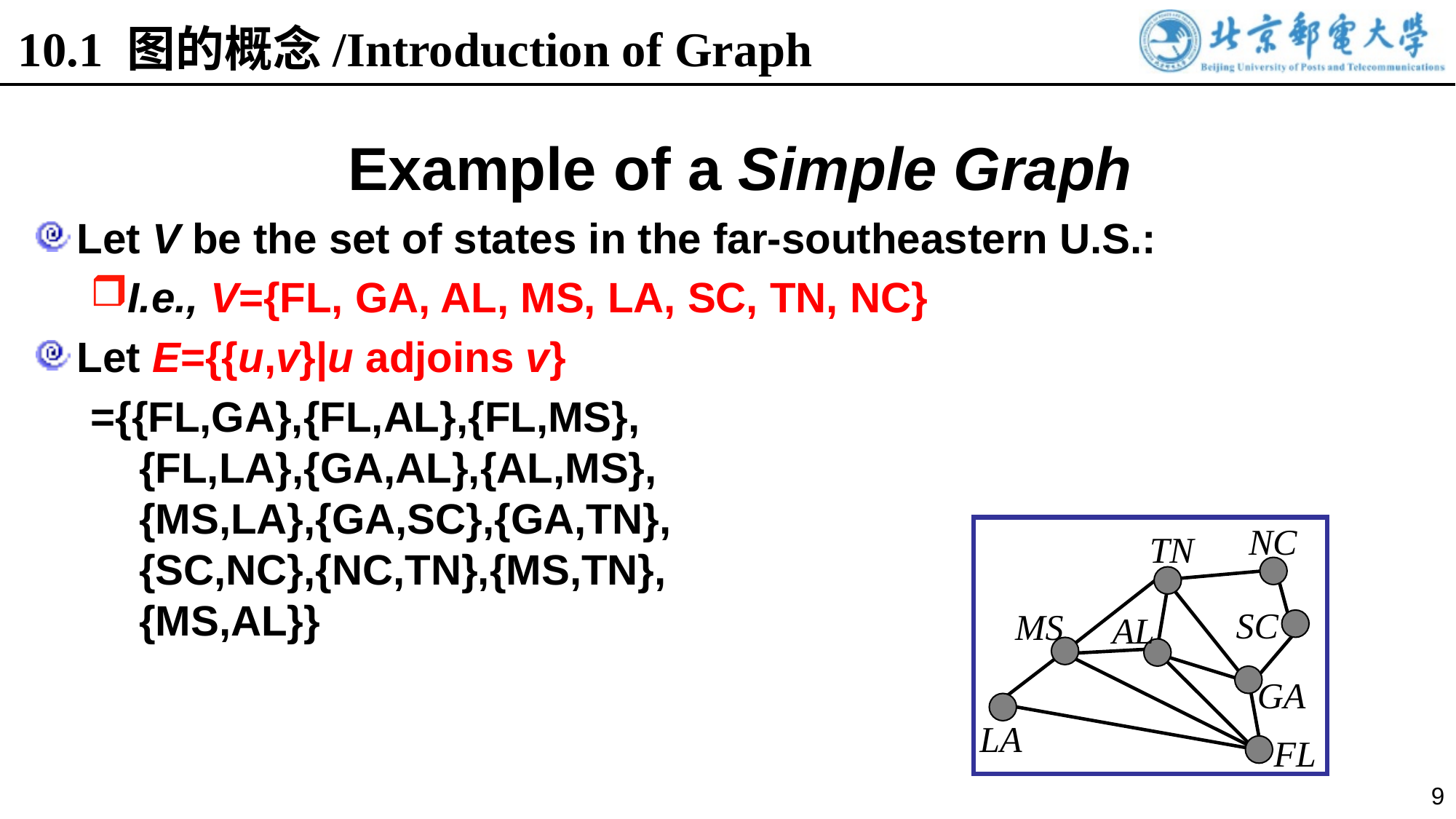

10.1 图的概念/Introduction of Graph
Example of a Simple Graph
Let V be the set of states in the far-southeastern U.S.:
I.e., V={FL, GA, AL, MS, LA, SC, TN, NC}
Let E={{u,v}|u adjoins v}
={{FL,GA},{FL,AL},{FL,MS},
   {FL,LA},{GA,AL},{AL,MS},
   {MS,LA},{GA,SC},{GA,TN},
   {SC,NC},{NC,TN},{MS,TN},
   {MS,AL}}
NC

TN

SC
MS
AL

GA

LA
FL